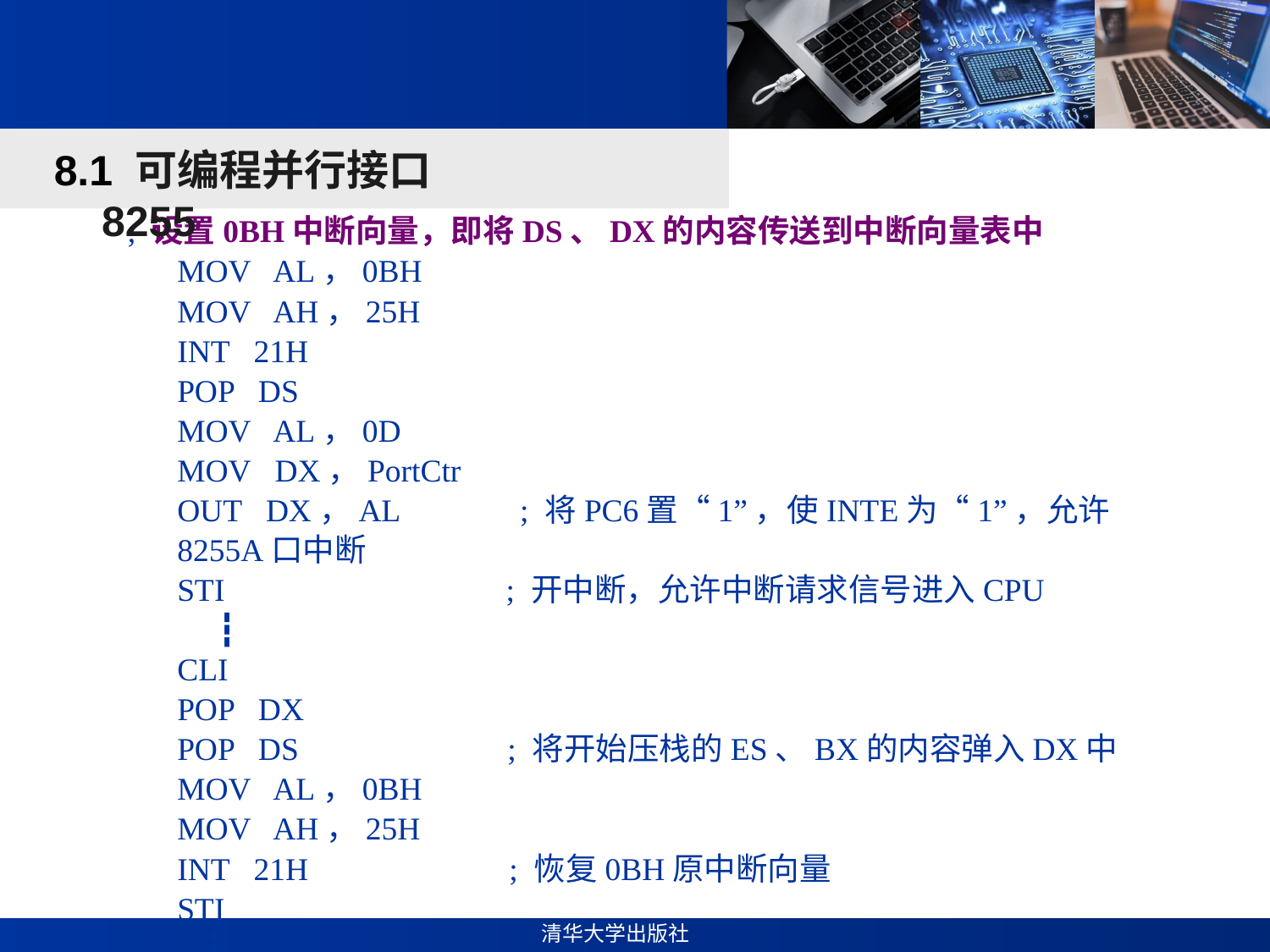

#
8.1 可编程并行接口8255
; 设置0BH中断向量，即将DS、DX的内容传送到中断向量表中
MOV   AL，0BH
MOV   AH，25H
INT   21H
POP   DS
MOV   AL，0D
MOV   DX，PortCtr
OUT   DX，AL               ; 将PC6置“1”，使INTE为“1”，允许8255A口中断
STI                                   ; 开中断，允许中断请求信号进入CPU
     ┇
CLI
POP   DX
POP   DS                          ; 将开始压栈的ES、BX的内容弹入DX中
MOV   AL，0BH
MOV   AH，25H
INT   21H                         ; 恢复0BH原中断向量
STI
   ┇